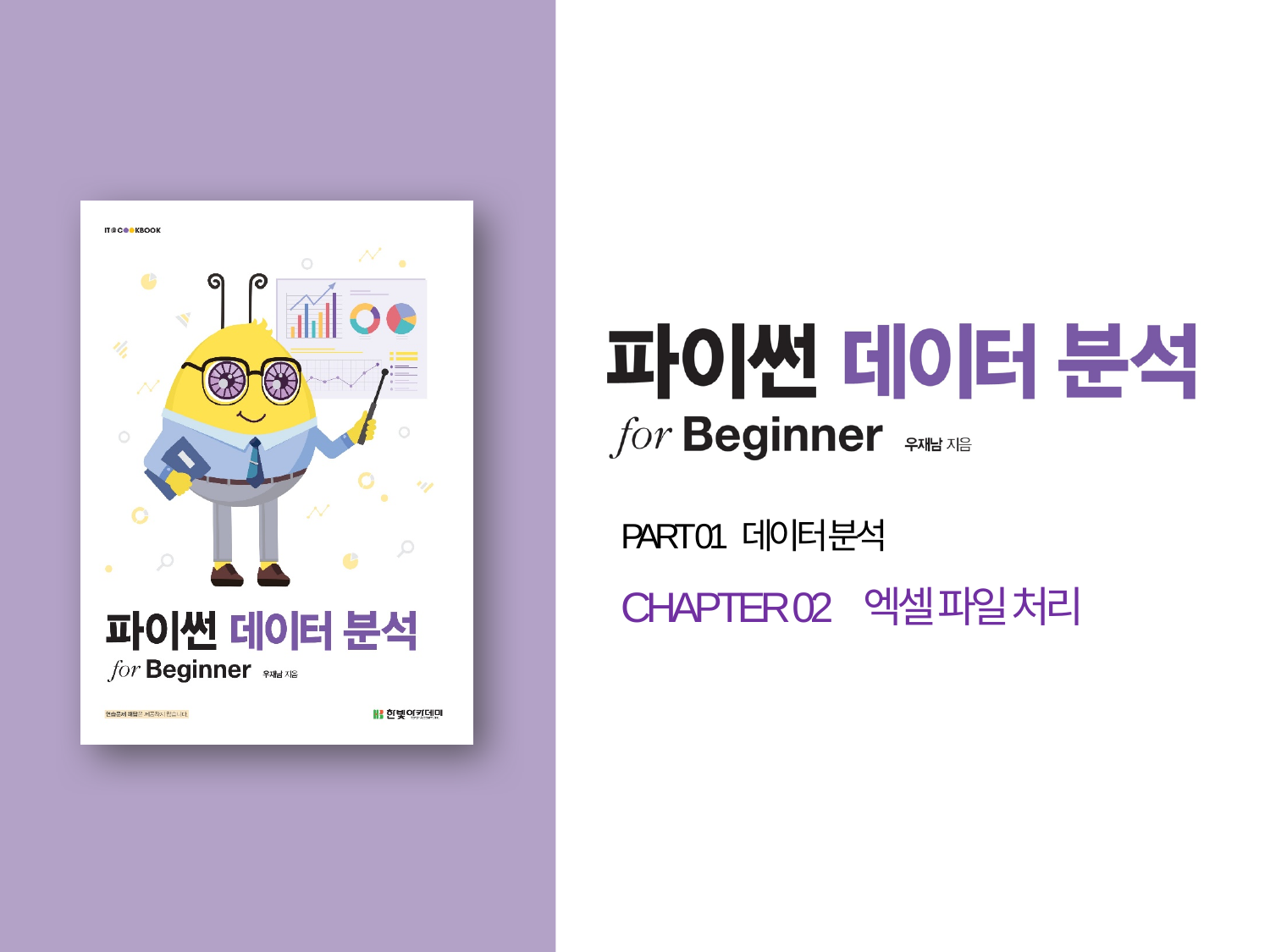

PART 01 데이터 분석
CHAPTER 02   엑셀 파일 처리